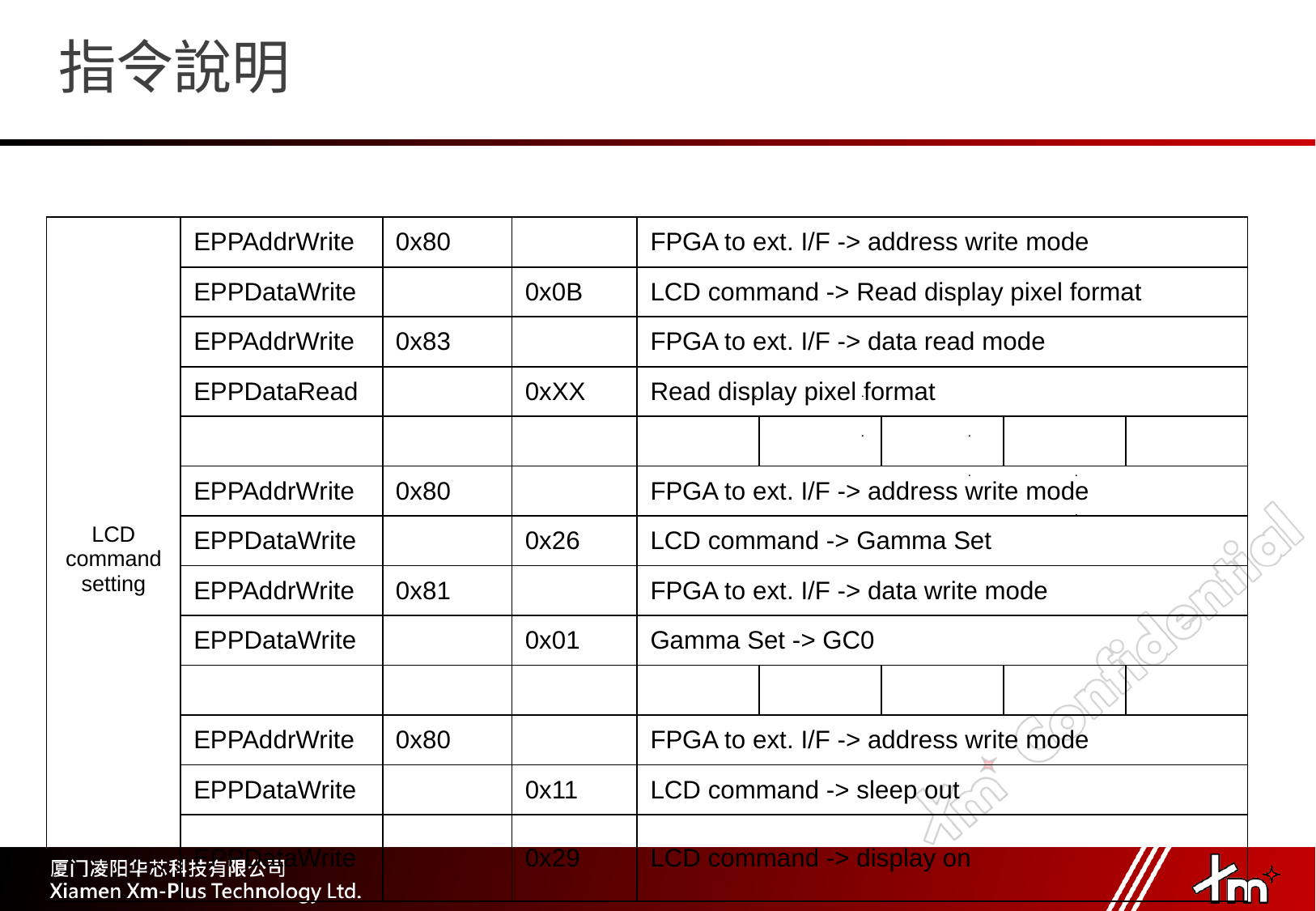

# 指令說明
| LCD command setting | EPPAddrWrite | 0x80 |  | FPGA to ext. I/F -> address write mode |  |  |  |  |
| --- | --- | --- | --- | --- | --- | --- | --- | --- |
|  | EPPDataWrite |  | 0x0B | LCD command -> Read display pixel format |  |  |  |  |
|  | EPPAddrWrite | 0x83 |  | FPGA to ext. I/F -> data read mode |  |  |  |  |
|  | EPPDataRead |  | 0xXX | Read display pixel format |  |  |  |  |
|  |  |  |  |  |  |  |  |  |
|  | EPPAddrWrite | 0x80 |  | FPGA to ext. I/F -> address write mode |  |  |  |  |
|  | EPPDataWrite |  | 0x26 | LCD command -> Gamma Set |  |  |  |  |
|  | EPPAddrWrite | 0x81 |  | FPGA to ext. I/F -> data write mode |  |  |  |  |
|  | EPPDataWrite |  | 0x01 | Gamma Set -> GC0 |  |  |  |  |
|  |  |  |  |  |  |  |  |  |
|  | EPPAddrWrite | 0x80 |  | FPGA to ext. I/F -> address write mode |  |  |  |  |
|  | EPPDataWrite |  | 0x11 | LCD command -> sleep out |  |  |  |  |
|  | EPPDataWrite |  | 0x29 | LCD command -> display on |  |  |  |  |